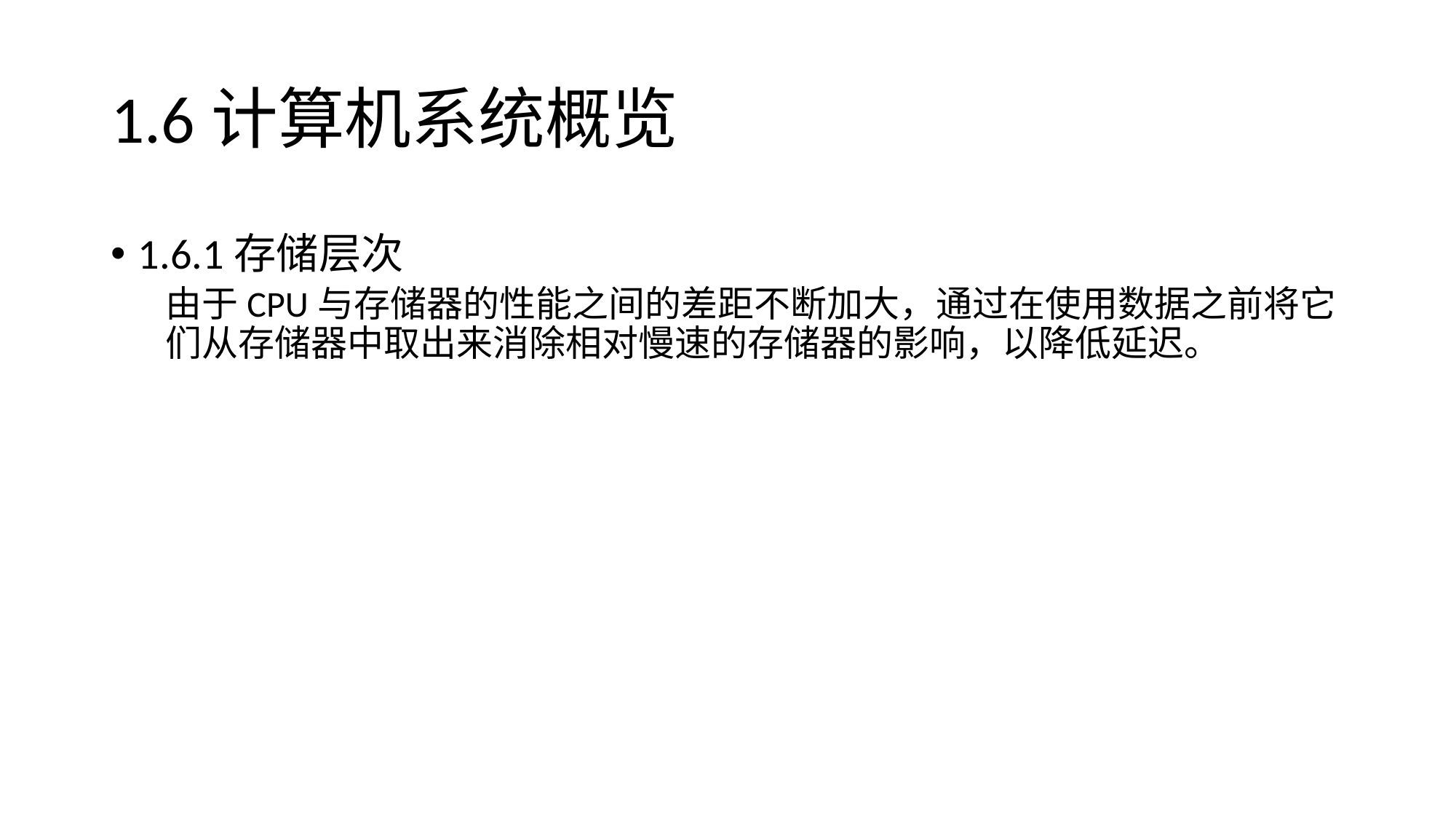

# 1.6计算机系统概览
1.6.1存储层次
由于CPU与存储器的性能之间的差距不断加大，通过在使用数据之前将它们从存储器中取出来消除相对慢速的存储器的影响，以降低延迟。